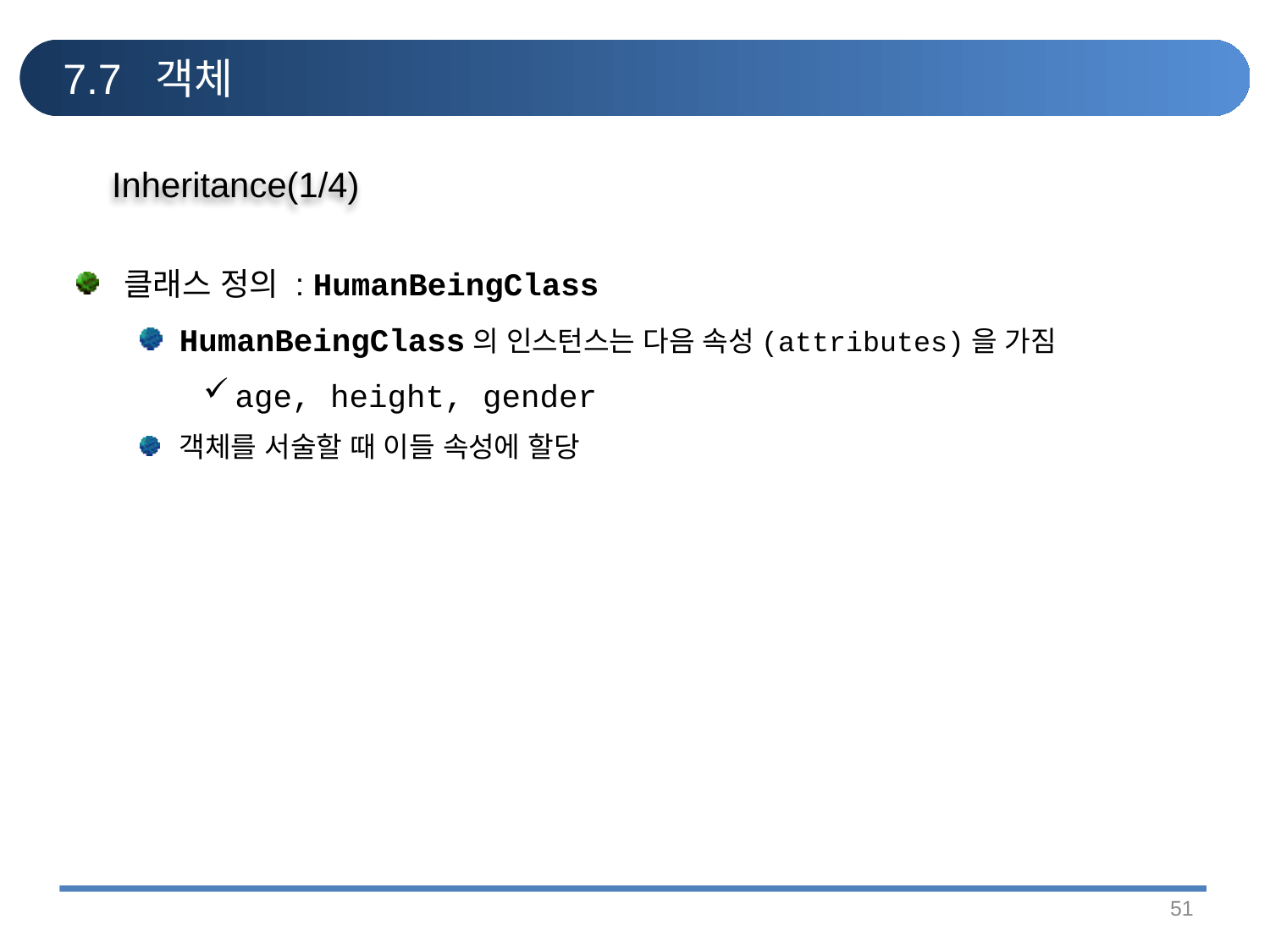

# 7.7  객체
Inheritance(1/4)
클래스 정의 : HumanBeingClass
HumanBeingClass의 인스턴스는 다음 속성(attributes)을 가짐
age, height, gender
객체를 서술할 때 이들 속성에 할당

51